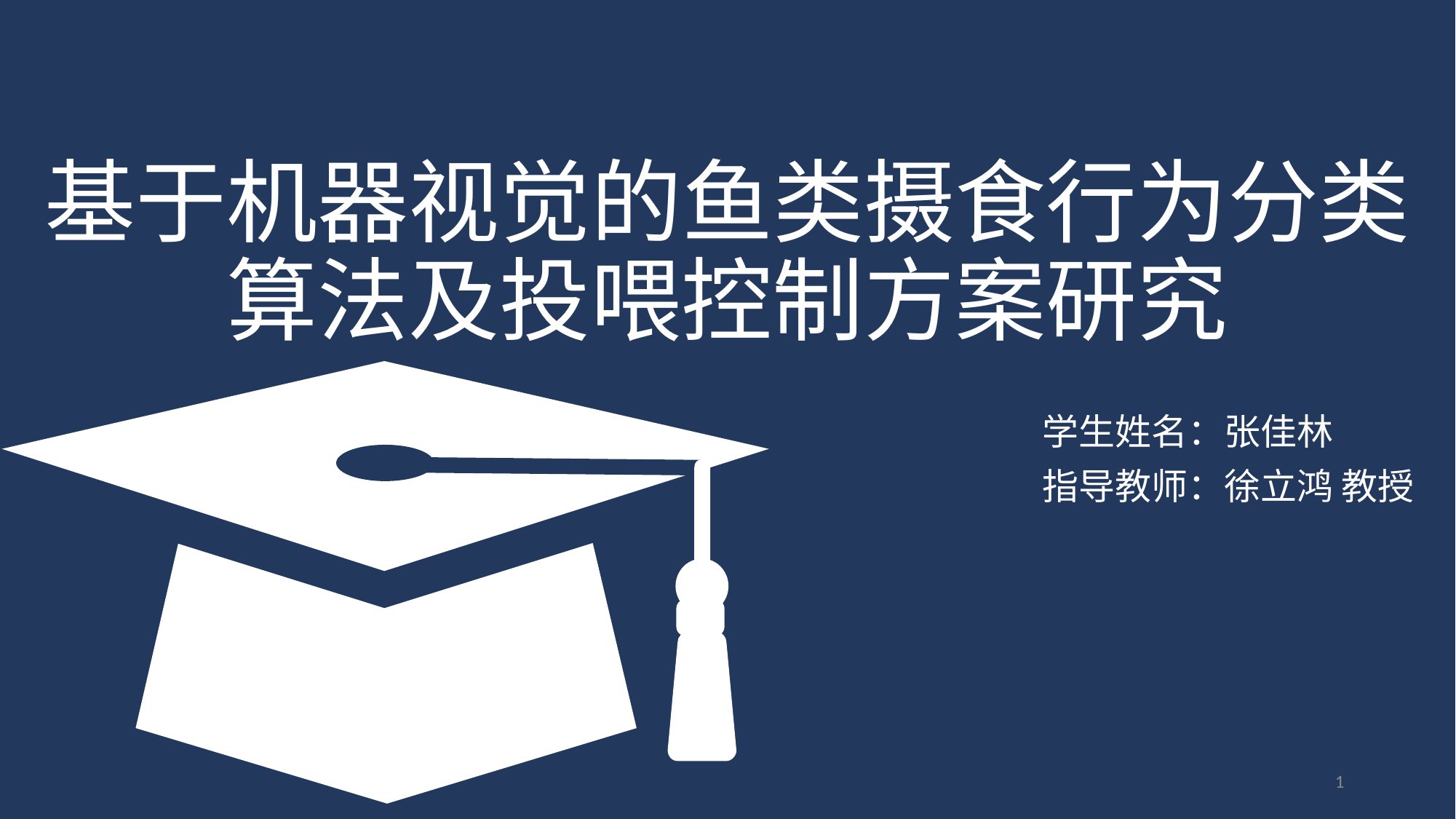

# 基于机器视觉的鱼类摄食行为分类算法及投喂控制方案研究

学生姓名：张佳林
指导教师：徐立鸿 教授
1